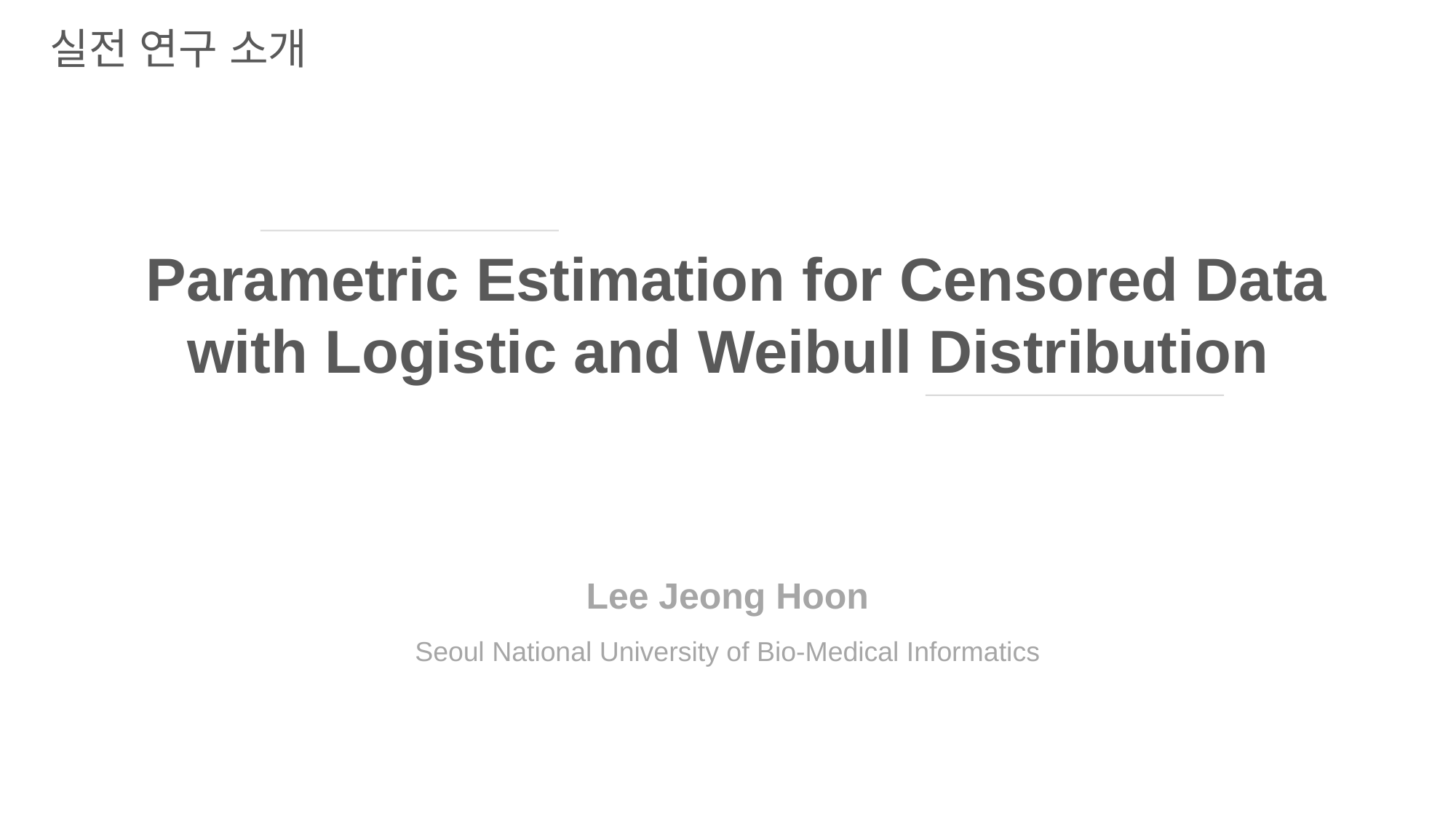

실전 연구 소개
Parametric Estimation for Censored Data
with Logistic and Weibull Distribution
Lee Jeong Hoon

Seoul National University of Bio-Medical Informatics